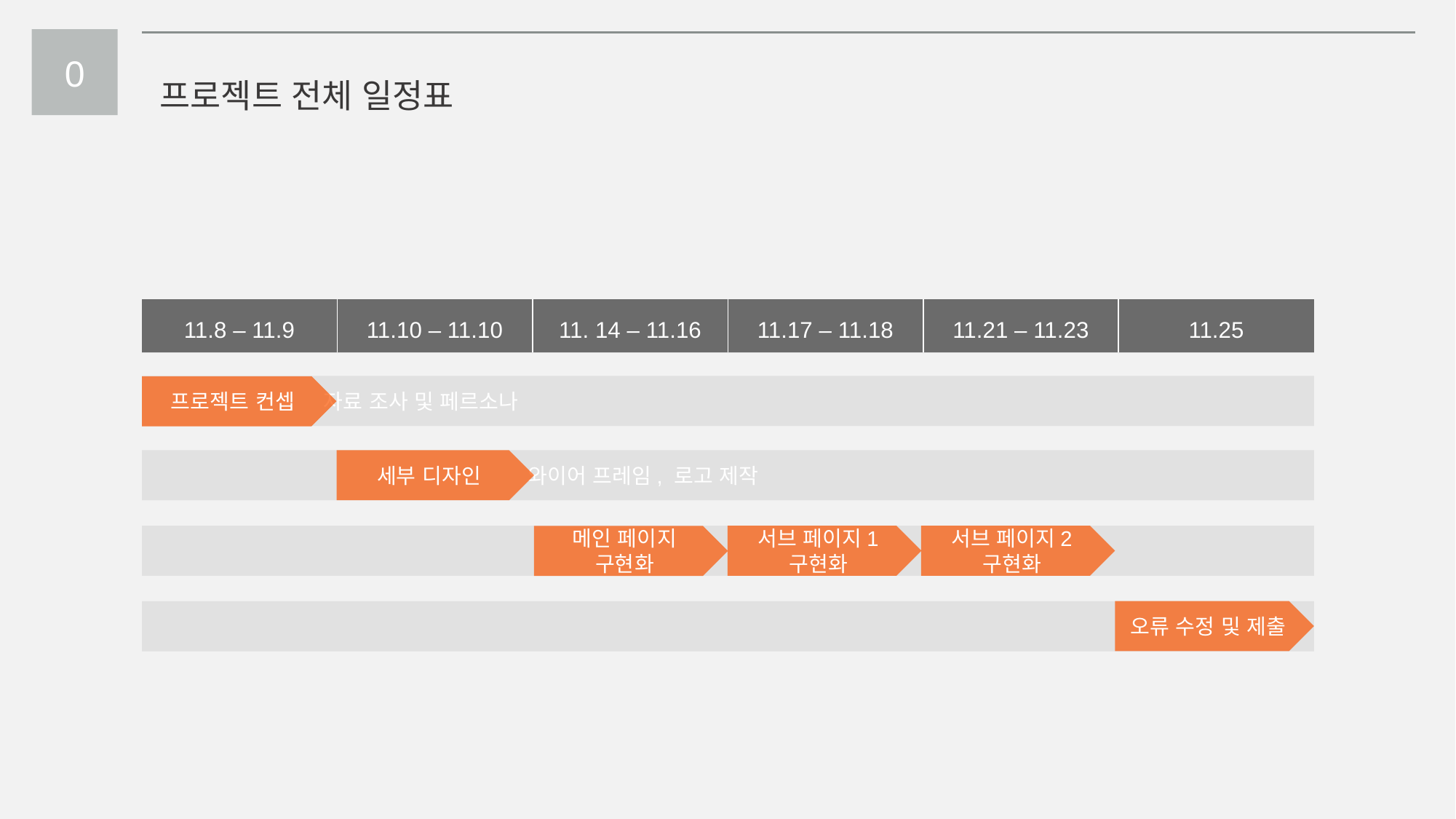

0
프로젝트 전체 일정표
| 11.8 – 11.9 | 11.10 – 11.10 | 11. 14 – 11.16 | 11.17 – 11.18 | 11.21 – 11.23 | 11.25 |
| --- | --- | --- | --- | --- | --- |
	            자료 조사 및 페르소나
프로젝트 컨셉
		         	         와이어 프레임, 로고 제작
세부 디자인

서브 페이지1
구현화
서브 페이지2
구현화
메인 페이지
구현화
오류 수정 및 제출